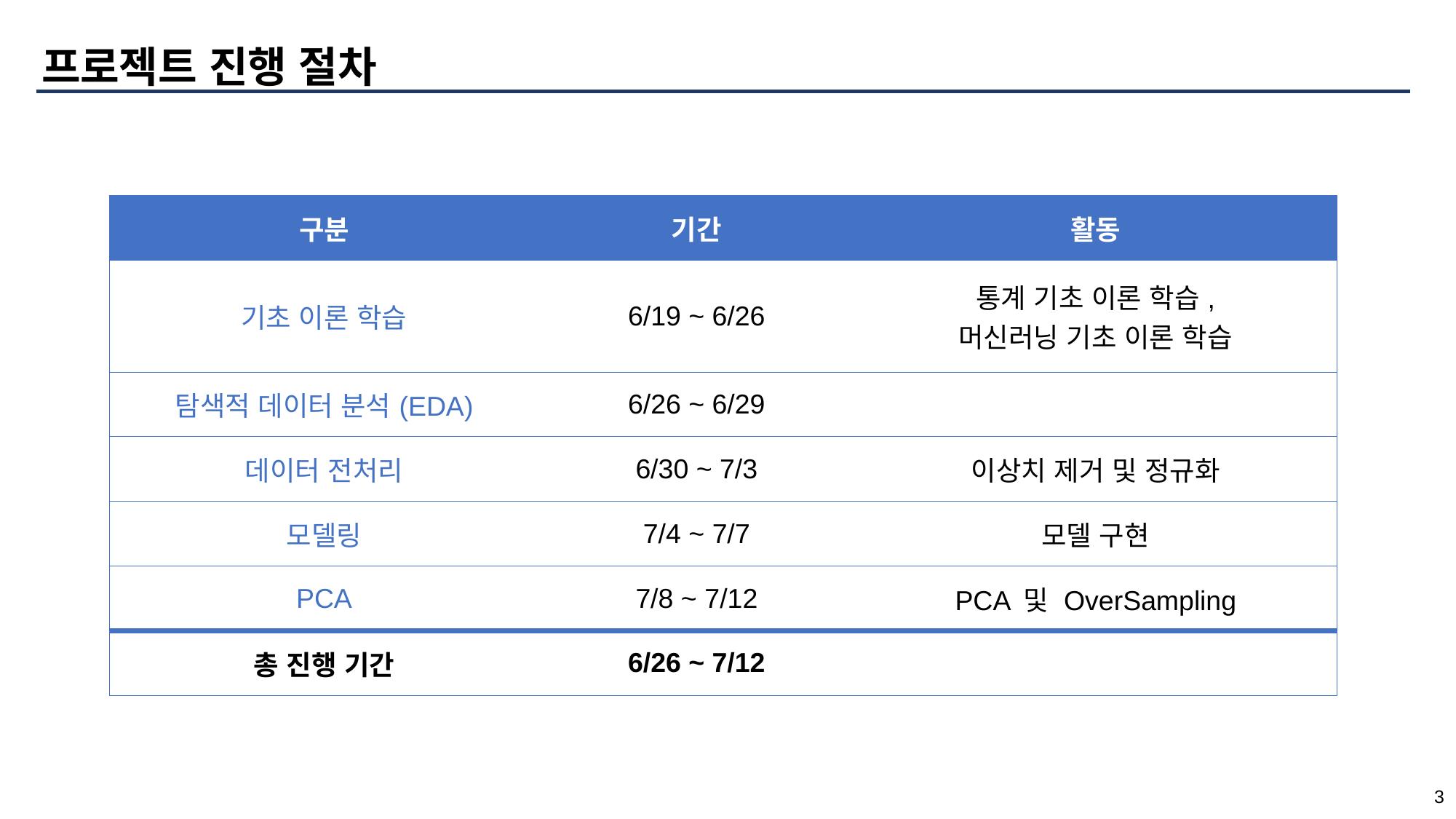

프로젝트 진행 절차
| 구분 | 기간 | 활동 |
| --- | --- | --- |
| 기초 이론 학습 | 6/19 ~ 6/26 | 통계 기초 이론 학습, 머신러닝 기초 이론 학습 |
| 탐색적 데이터 분석(EDA) | 6/26 ~ 6/29 |  |
| 데이터 전처리 | 6/30 ~ 7/3 | 이상치 제거 및 정규화 |
| 모델링 | 7/4 ~ 7/7 | 모델 구현 |
| PCA | 7/8 ~ 7/12 | PCA 및 OverSampling |
| 총 진행 기간 | 6/26 ~ 7/12 |  |
data

3